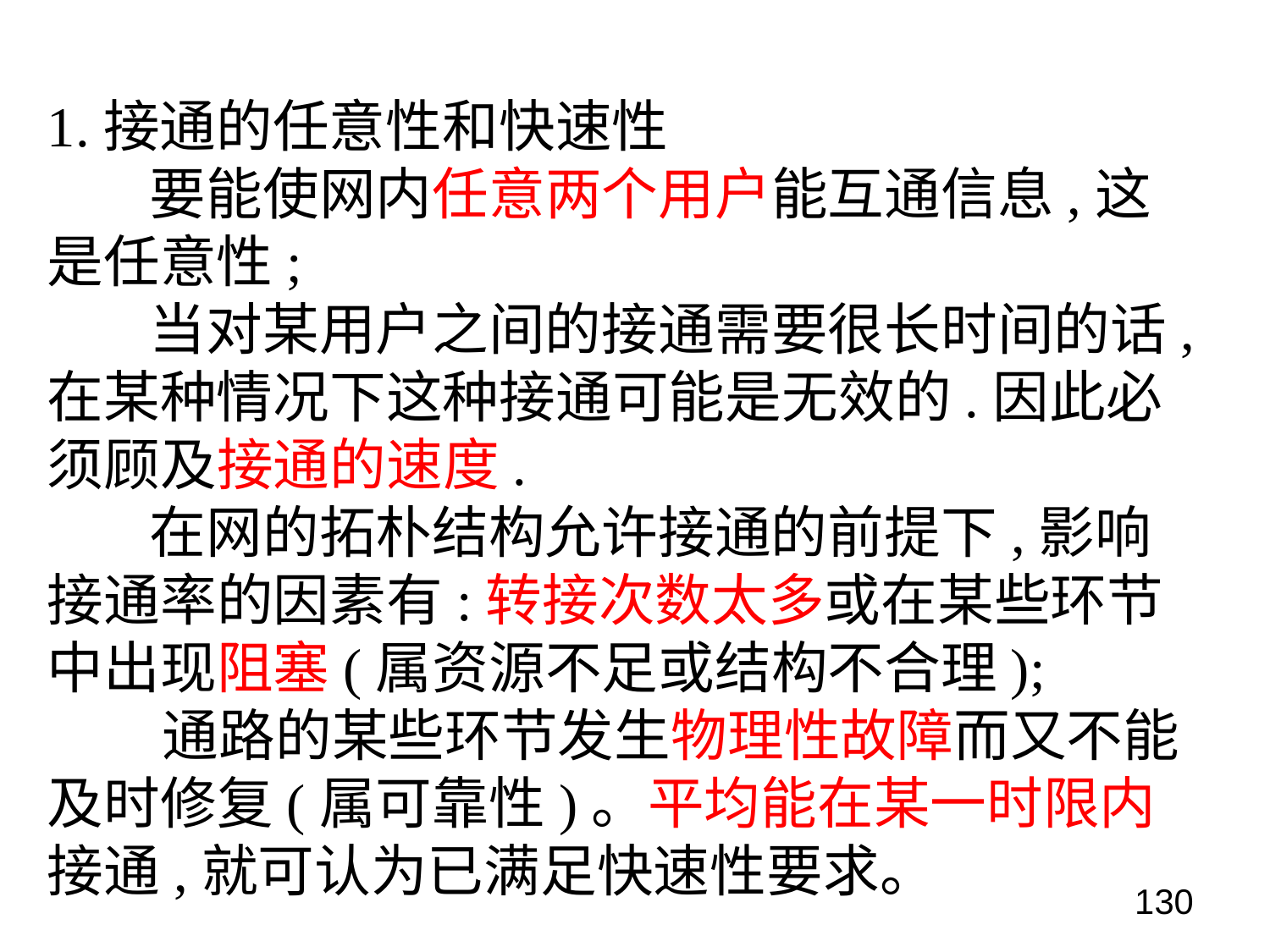

1.接通的任意性和快速性
       要能使网内任意两个用户能互通信息,这是任意性;
       当对某用户之间的接通需要很长时间的话,在某种情况下这种接通可能是无效的.因此必须顾及接通的速度.
       在网的拓朴结构允许接通的前提下,影响接通率的因素有:转接次数太多或在某些环节中出现阻塞(属资源不足或结构不合理);
        通路的某些环节发生物理性故障而又不能及时修复(属可靠性)。平均能在某一时限内接通,就可认为已满足快速性要求。
130